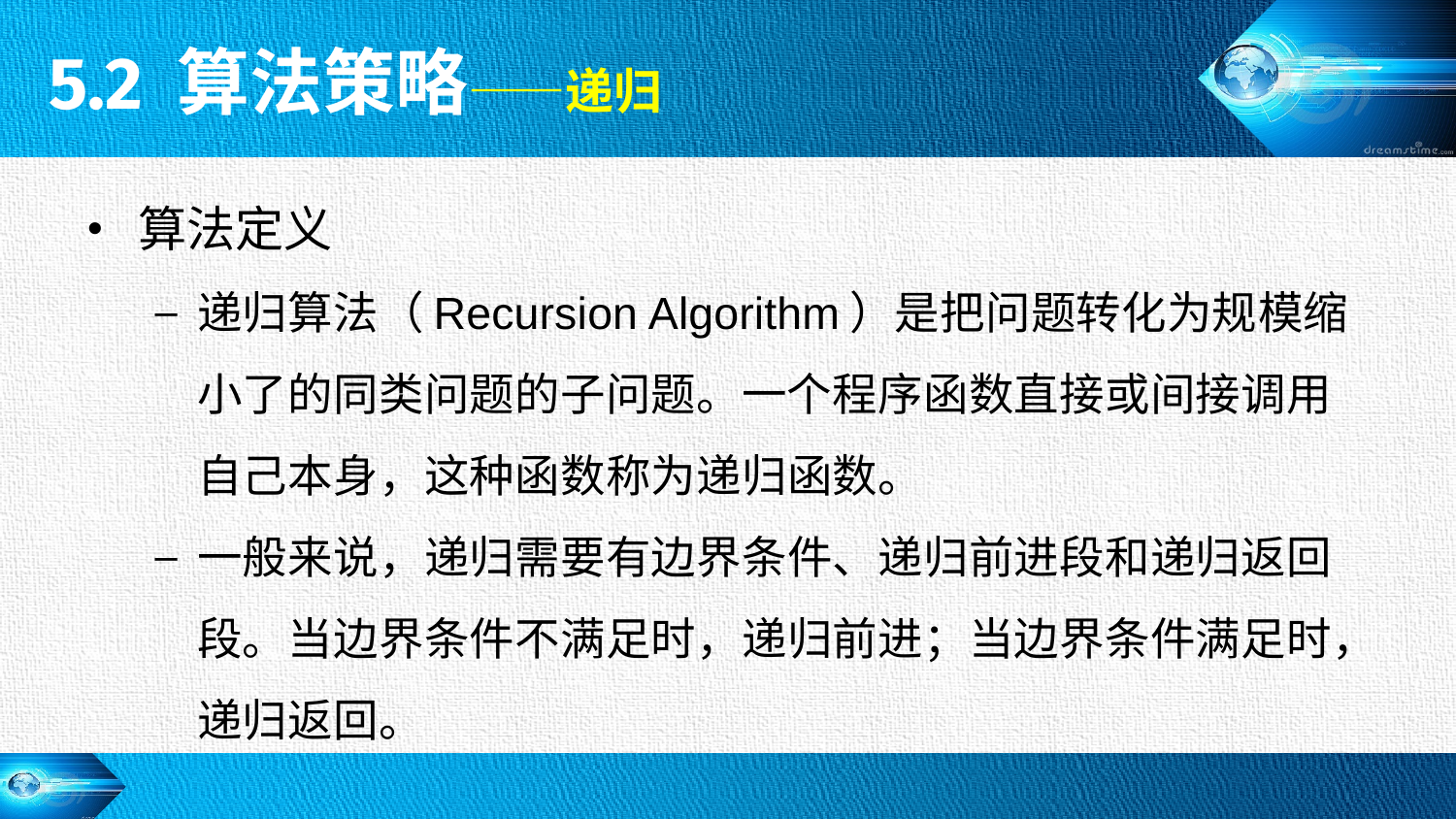

5.2 算法策略——递归
算法定义
递归算法（Recursion Algorithm）是把问题转化为规模缩小了的同类问题的子问题。一个程序函数直接或间接调用自己本身，这种函数称为递归函数。
一般来说，递归需要有边界条件、递归前进段和递归返回段。当边界条件不满足时，递归前进；当边界条件满足时，递归返回。